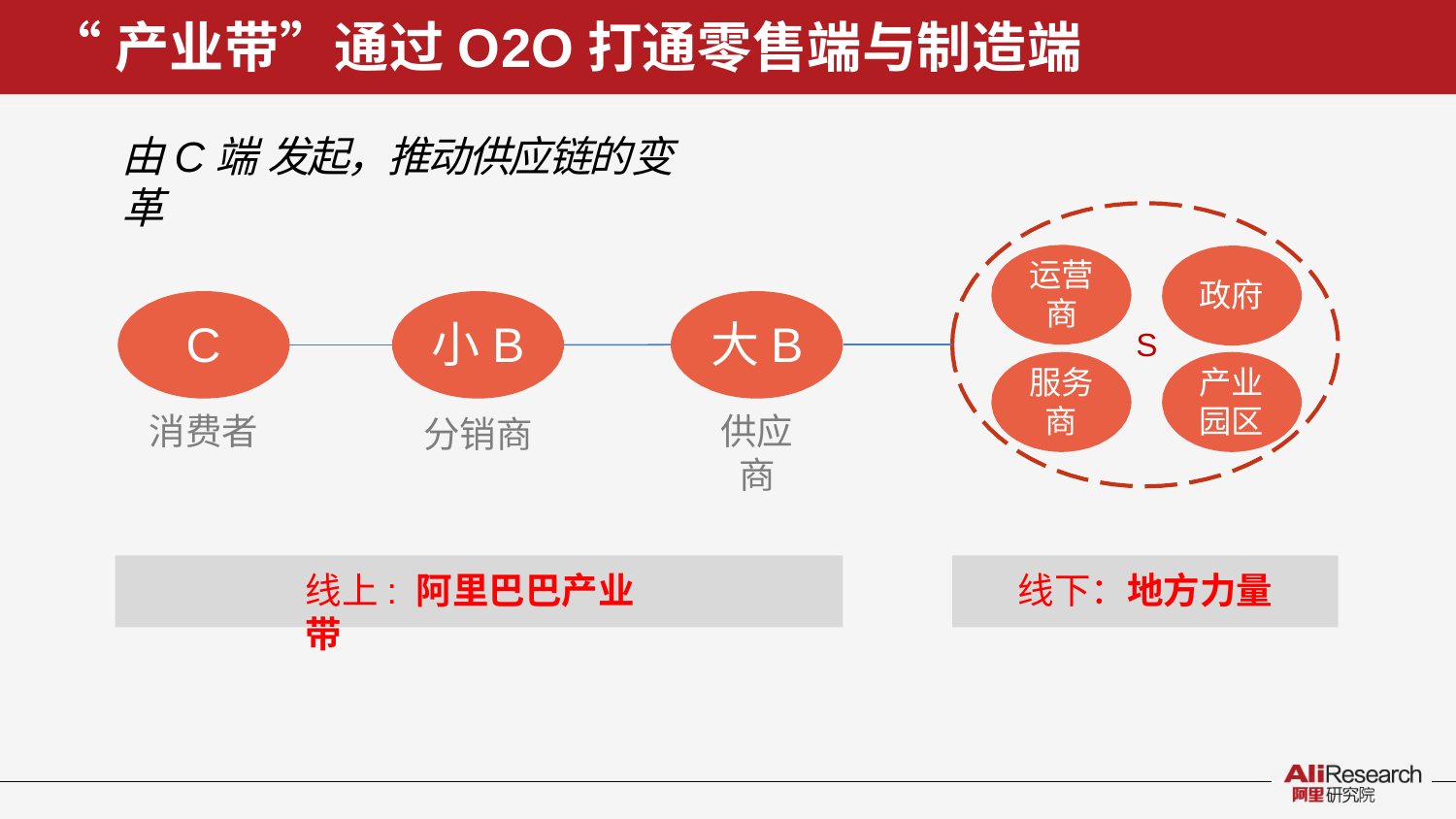

# “产业带”通过O2O打通零售端与制造端
由C端 发起，推动供应链的变革

运营
商
政府

C
消费者
小B
分销商
大B
供应商
S

服务 商
产业 园区

线上: 阿里巴巴产业带
线下：地方力量